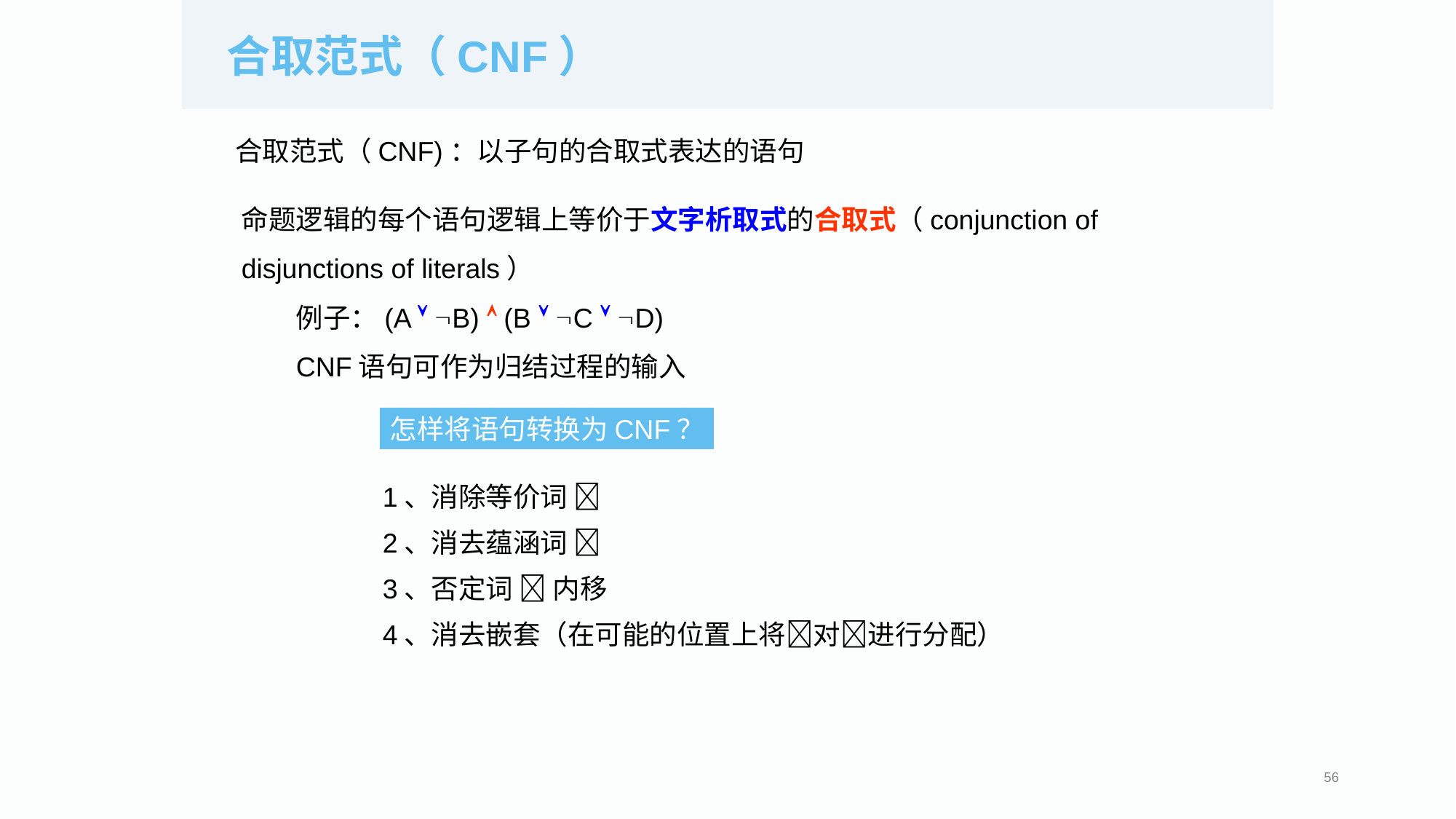

合取范式（CNF）
合取范式（CNF)：以子句的合取式表达的语句
命题逻辑的每个语句逻辑上等价于文字析取式的合取式（conjunction of disjunctions of literals）
例子：(A ∨ ¬B) ∧ (B ∨ ¬C ∨ ¬D)
CNF语句可作为归结过程的输入
怎样将语句转换为CNF？
1、消除等价词 ⇔
2、消去蕴涵词 ⇒
3、否定词 ¬ 内移
4、消去嵌套（在可能的位置上将∨对∧进行分配）
56